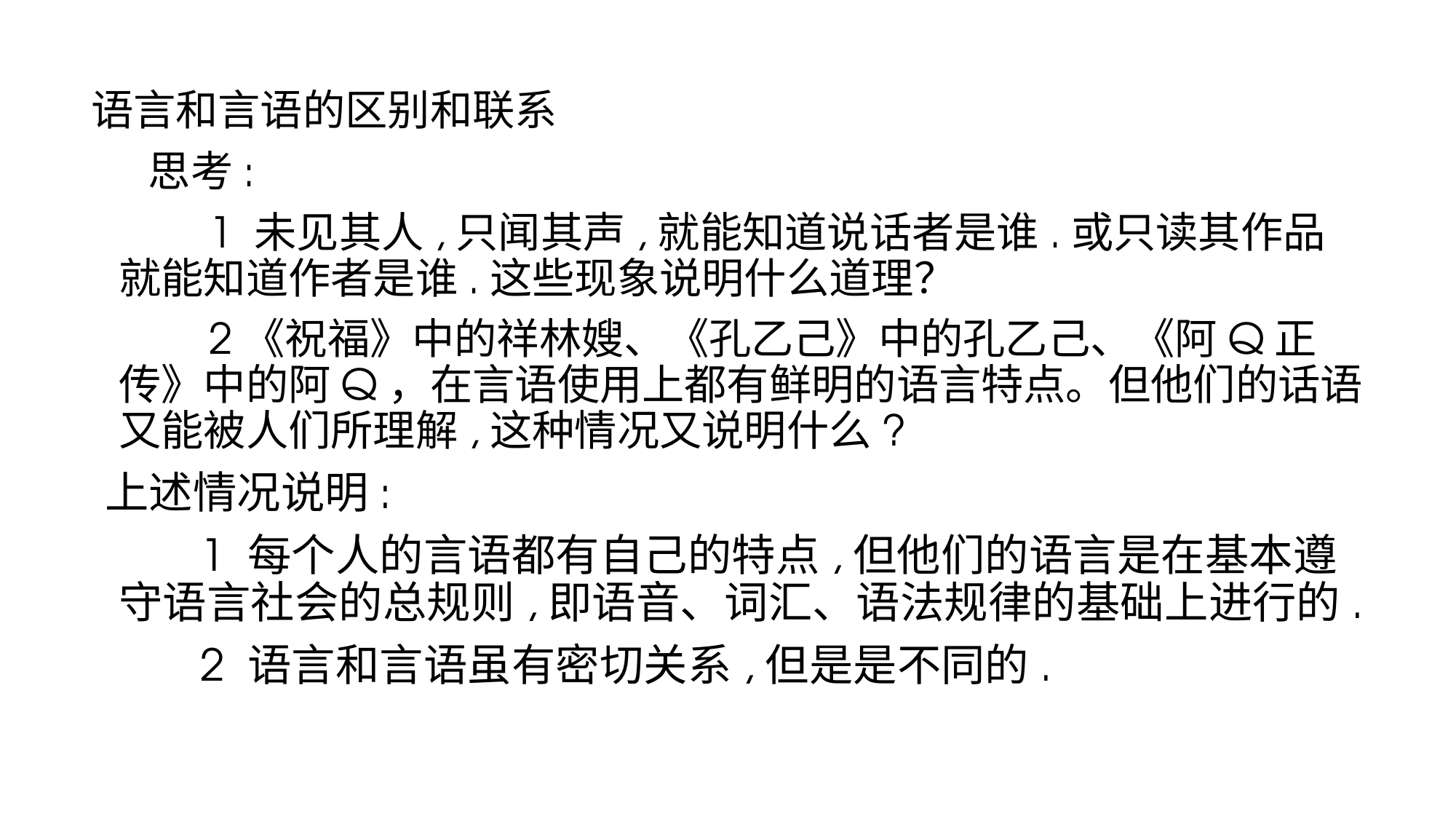

#
语言和言语的区别和联系
     思考:
          1 未见其人,只闻其声,就能知道说话者是谁.或只读其作品就能知道作者是谁.这些现象说明什么道理？
          2《祝福》中的祥林嫂、《孔乙己》中的孔乙己、《阿Q正传》中的阿Q，在言语使用上都有鲜明的语言特点。但他们的话语又能被人们所理解,这种情况又说明什么?
 上述情况说明:
         1 每个人的言语都有自己的特点,但他们的语言是在基本遵守语言社会的总规则,即语音、词汇、语法规律的基础上进行的.
         2 语言和言语虽有密切关系,但是是不同的.